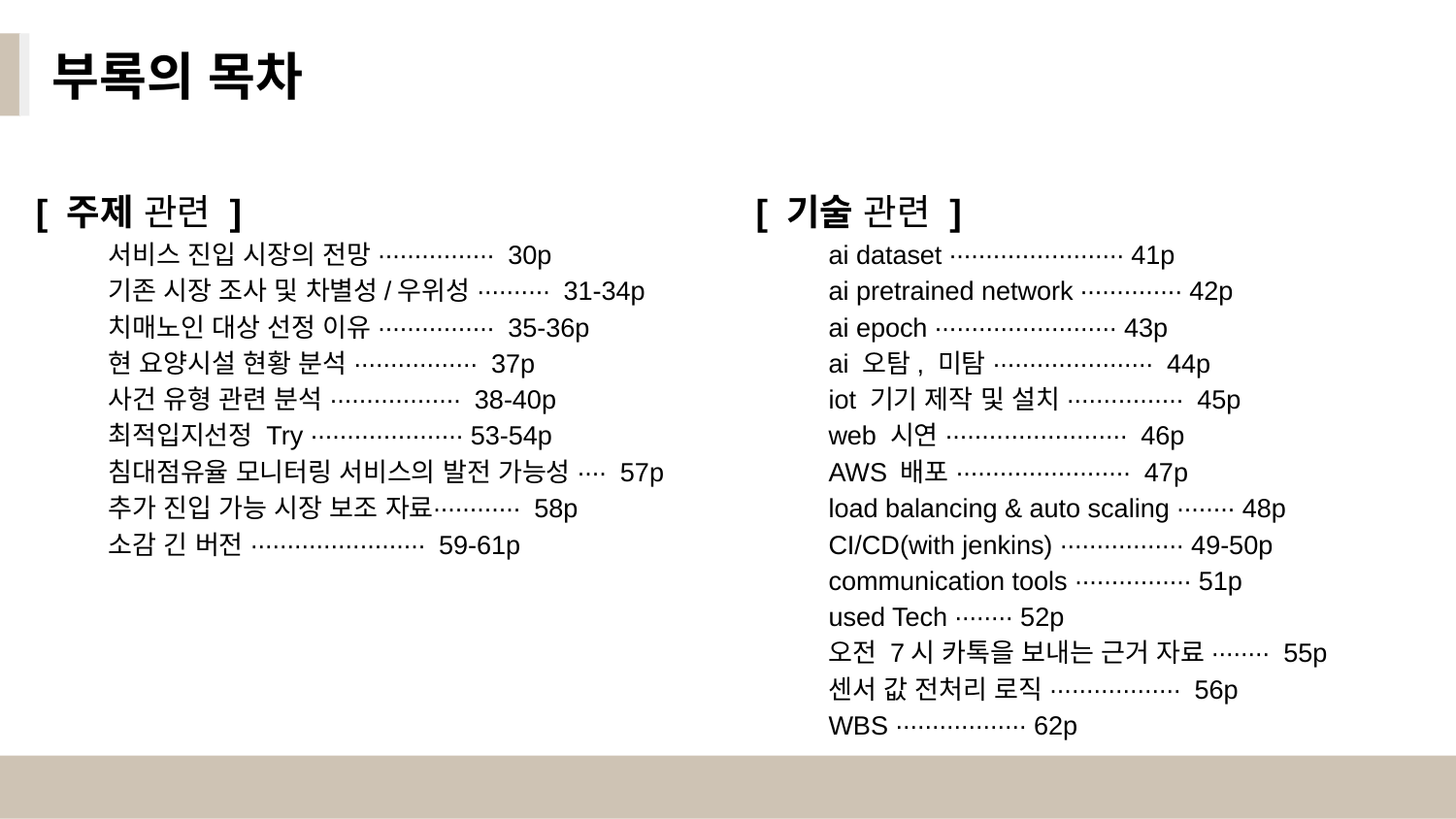

# 부록의 목차

[ 주제 관련 ]
서비스 진입 시장의 전망 ∙∙∙∙∙∙∙∙∙∙∙∙∙∙∙∙ 30p
기존 시장 조사 및 차별성/우위성 ∙∙∙∙∙∙∙∙∙∙ 31-34p
치매노인 대상 선정 이유 ∙∙∙∙∙∙∙∙∙∙∙∙∙∙∙∙ 35-36p
현 요양시설 현황 분석 ∙∙∙∙∙∙∙∙∙∙∙∙∙∙∙∙∙ 37p
사건 유형 관련 분석 ∙∙∙∙∙∙∙∙∙∙∙∙∙∙∙∙∙∙ 38-40p
최적입지선정 Try ∙∙∙∙∙∙∙∙∙∙∙∙∙∙∙∙∙∙∙∙∙ 53-54p
침대점유율 모니터링 서비스의 발전 가능성 ∙∙∙∙ 57p
추가 진입 가능 시장 보조 자료∙∙∙∙∙∙∙∙∙∙∙∙ 58p
소감 긴 버전 ∙∙∙∙∙∙∙∙∙∙∙∙∙∙∙∙∙∙∙∙∙∙∙∙ 59-61p
[ 기술 관련 ]
ai dataset ∙∙∙∙∙∙∙∙∙∙∙∙∙∙∙∙∙∙∙∙∙∙∙∙ 41p
ai pretrained network ∙∙∙∙∙∙∙∙∙∙∙∙∙∙ 42p
ai epoch ∙∙∙∙∙∙∙∙∙∙∙∙∙∙∙∙∙∙∙∙∙∙∙∙∙ 43p
ai 오탐, 미탐 ∙∙∙∙∙∙∙∙∙∙∙∙∙∙∙∙∙∙∙∙∙∙ 44p
iot 기기 제작 및 설치 ∙∙∙∙∙∙∙∙∙∙∙∙∙∙∙∙ 45p
web 시연 ∙∙∙∙∙∙∙∙∙∙∙∙∙∙∙∙∙∙∙∙∙∙∙∙∙ 46p
AWS 배포 ∙∙∙∙∙∙∙∙∙∙∙∙∙∙∙∙∙∙∙∙∙∙∙∙ 47p
load balancing & auto scaling ∙∙∙∙∙∙∙∙ 48p
CI/CD(with jenkins) ∙∙∙∙∙∙∙∙∙∙∙∙∙∙∙∙∙ 49-50p
communication tools ∙∙∙∙∙∙∙∙∙∙∙∙∙∙∙∙ 51p
used Tech ∙∙∙∙∙∙∙∙ 52p
오전 7시 카톡을 보내는 근거 자료 ∙∙∙∙∙∙∙∙ 55p
센서 값 전처리 로직 ∙∙∙∙∙∙∙∙∙∙∙∙∙∙∙∙∙∙ 56p
WBS ∙∙∙∙∙∙∙∙∙∙∙∙∙∙∙∙∙∙ 62p